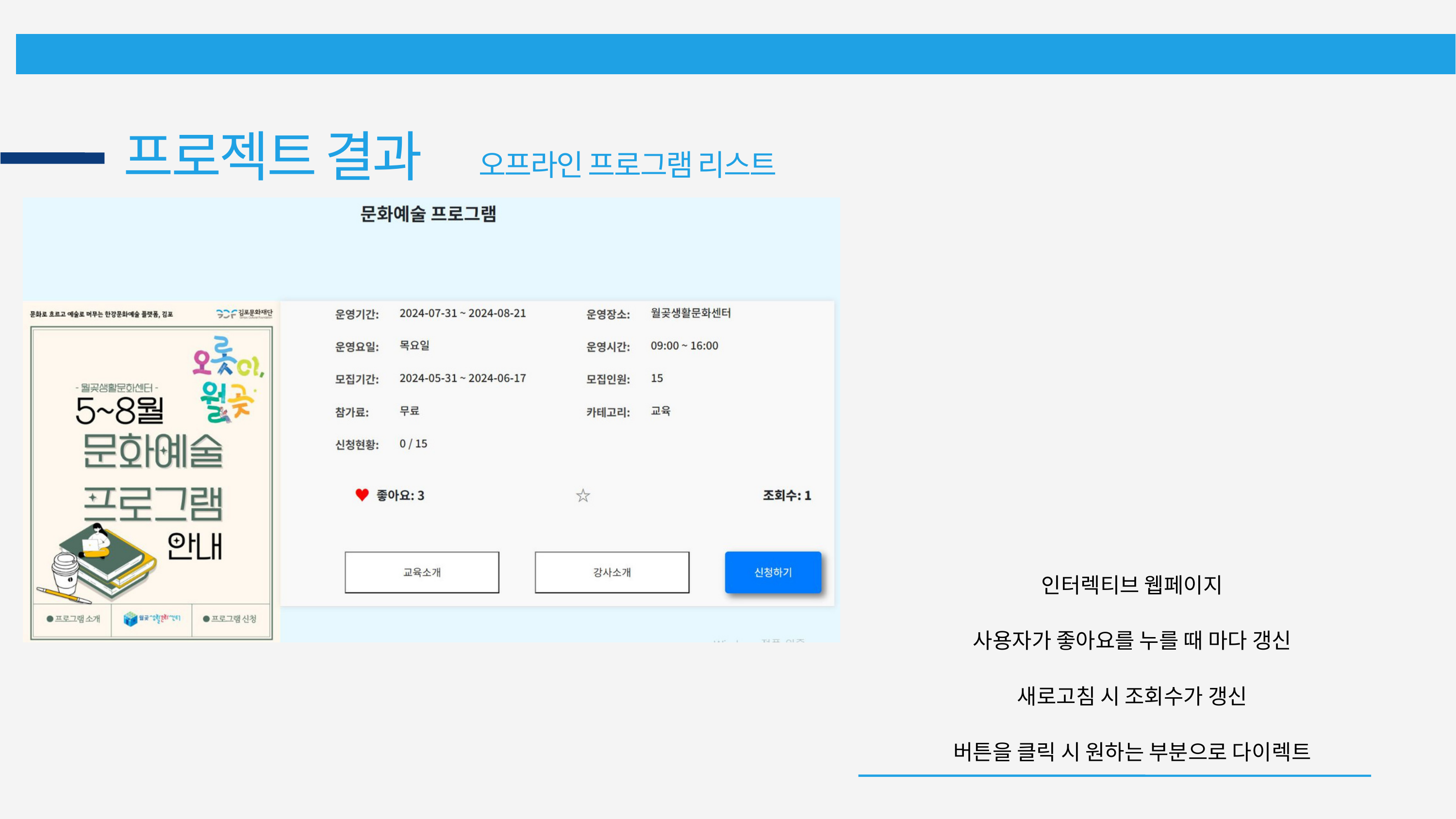

프로젝트 결과
오프라인 프로그램 리스트

인터렉티브 웹페이지

사용자가 좋아요를 누를 때 마다 갱신

새로고침 시 조회수가 갱신

버튼을 클릭 시 원하는 부분으로 다이렉트